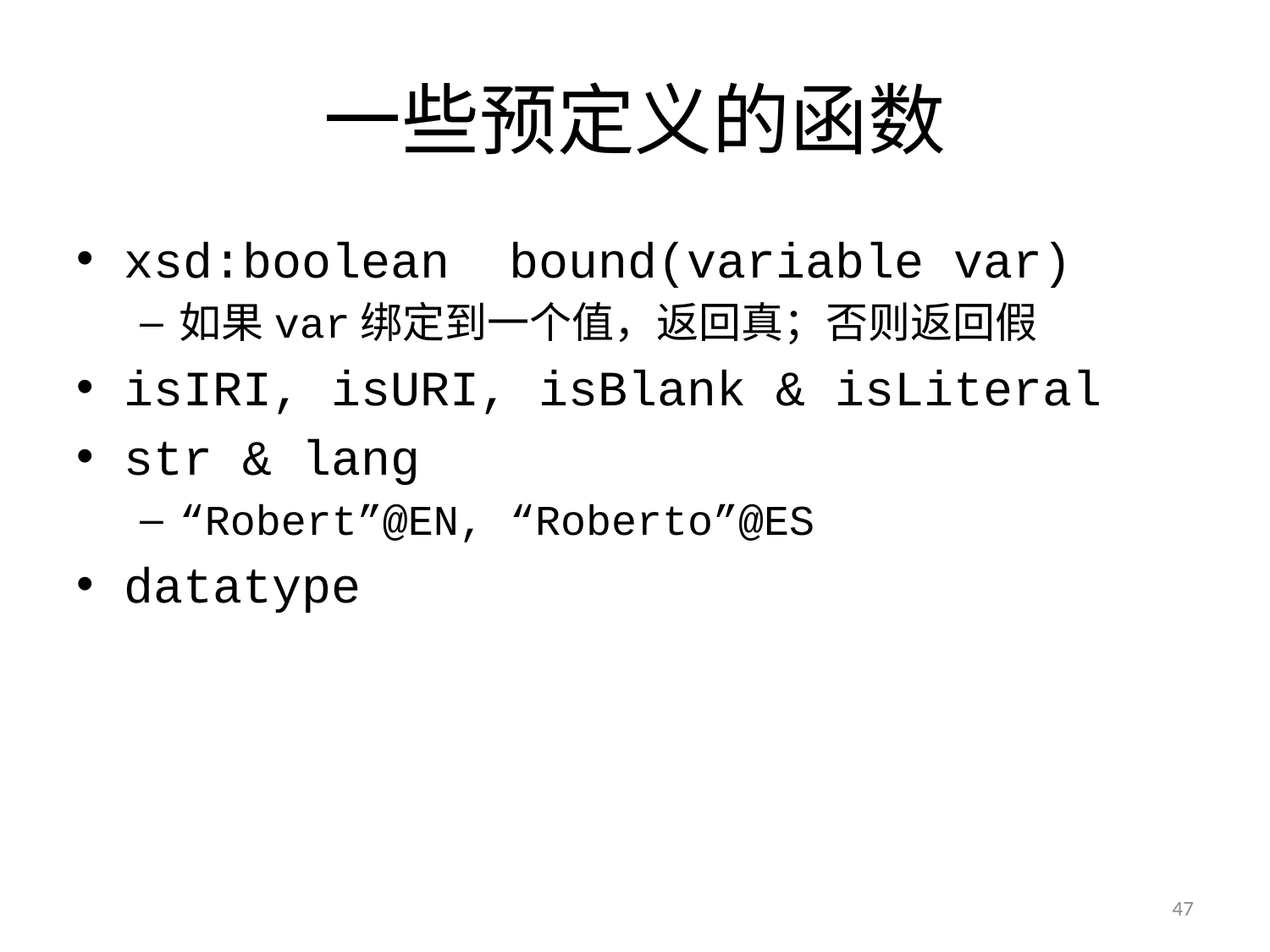

# 一些预定义的函数
xsd:boolean  bound(variable var)
如果var绑定到一个值，返回真；否则返回假
isIRI, isURI, isBlank & isLiteral
str & lang
“Robert”@EN, “Roberto”@ES
datatype
47